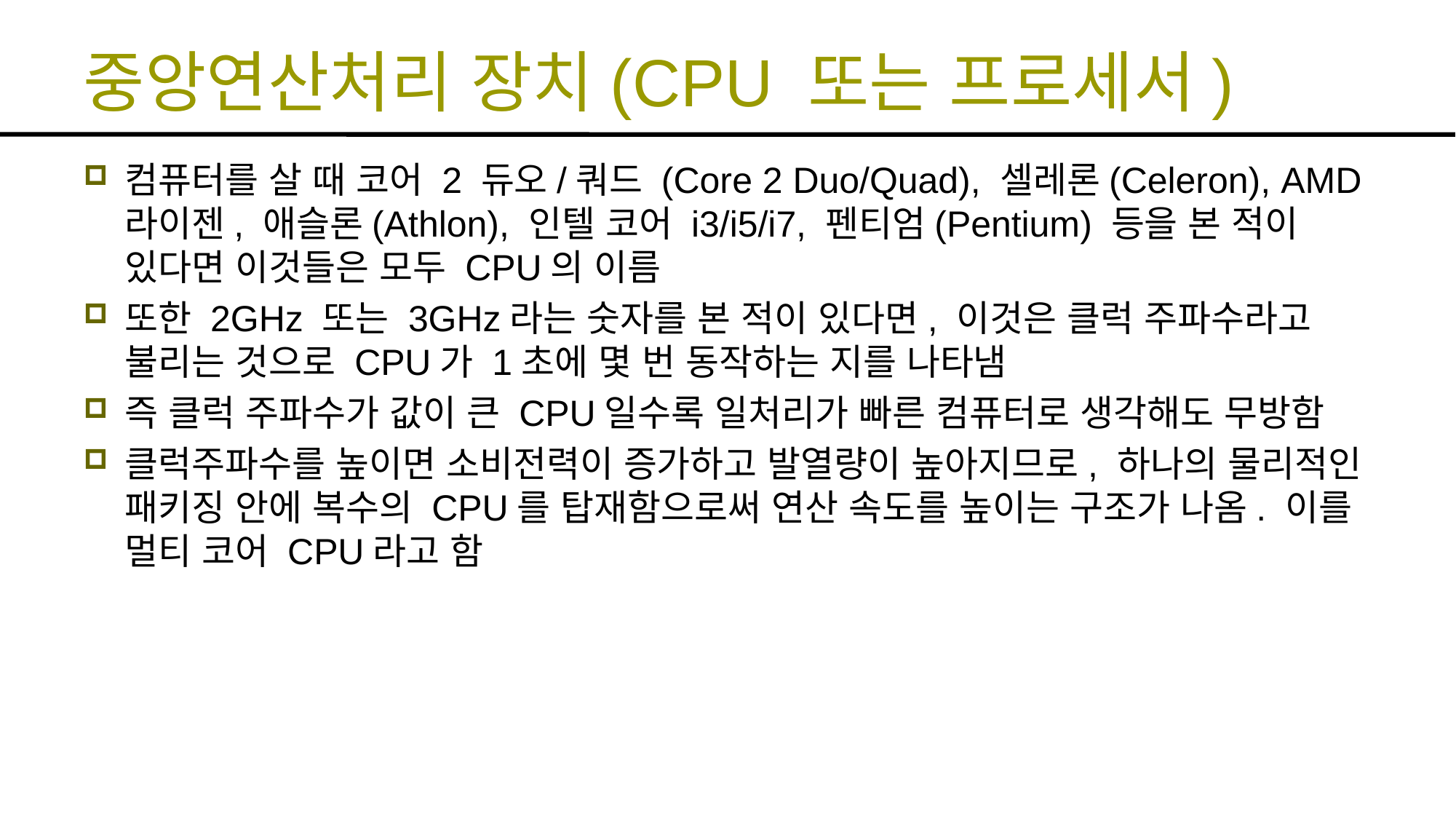

# 중앙연산처리 장치(CPU 또는 프로세서)
컴퓨터를 살 때 코어 2 듀오/쿼드 (Core 2 Duo/Quad), 셀레론(Celeron), AMD 라이젠, 애슬론(Athlon), 인텔 코어 i3/i5/i7, 펜티엄(Pentium) 등을 본 적이 있다면 이것들은 모두 CPU의 이름
또한 2GHz 또는 3GHz라는 숫자를 본 적이 있다면, 이것은 클럭 주파수라고 불리는 것으로 CPU가 1초에 몇 번 동작하는 지를 나타냄
즉 클럭 주파수가 값이 큰 CPU일수록 일처리가 빠른 컴퓨터로 생각해도 무방함
클럭주파수를 높이면 소비전력이 증가하고 발열량이 높아지므로, 하나의 물리적인 패키징 안에 복수의 CPU를 탑재함으로써 연산 속도를 높이는 구조가 나옴. 이를 멀티 코어 CPU라고 함